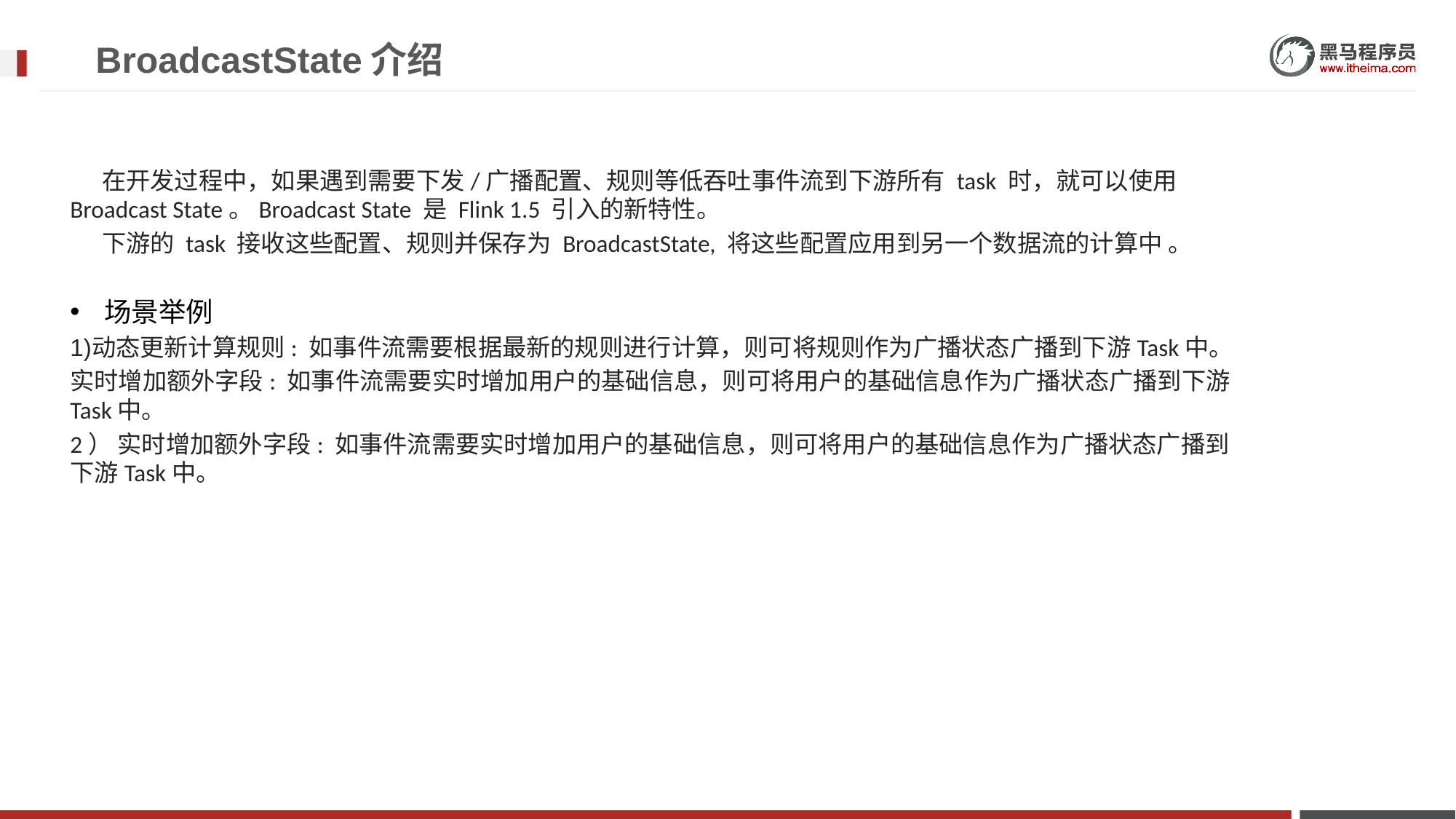

# BroadcastState介绍
在开发过程中，如果遇到需要下发/广播配置、规则等低吞吐事件流到下游所有 task 时，就可以使用 Broadcast State。Broadcast State 是 Flink 1.5 引入的新特性。
下游的 task 接收这些配置、规则并保存为 BroadcastState, 将这些配置应用到另一个数据流的计算中 。

场景举例
动态更新计算规则: 如事件流需要根据最新的规则进行计算，则可将规则作为广播状态广播到下游Task中。
实时增加额外字段: 如事件流需要实时增加用户的基础信息，则可将用户的基础信息作为广播状态广播到下游Task中。
2） 实时增加额外字段: 如事件流需要实时增加用户的基础信息，则可将用户的基础信息作为广播状态广播到下游Task中。